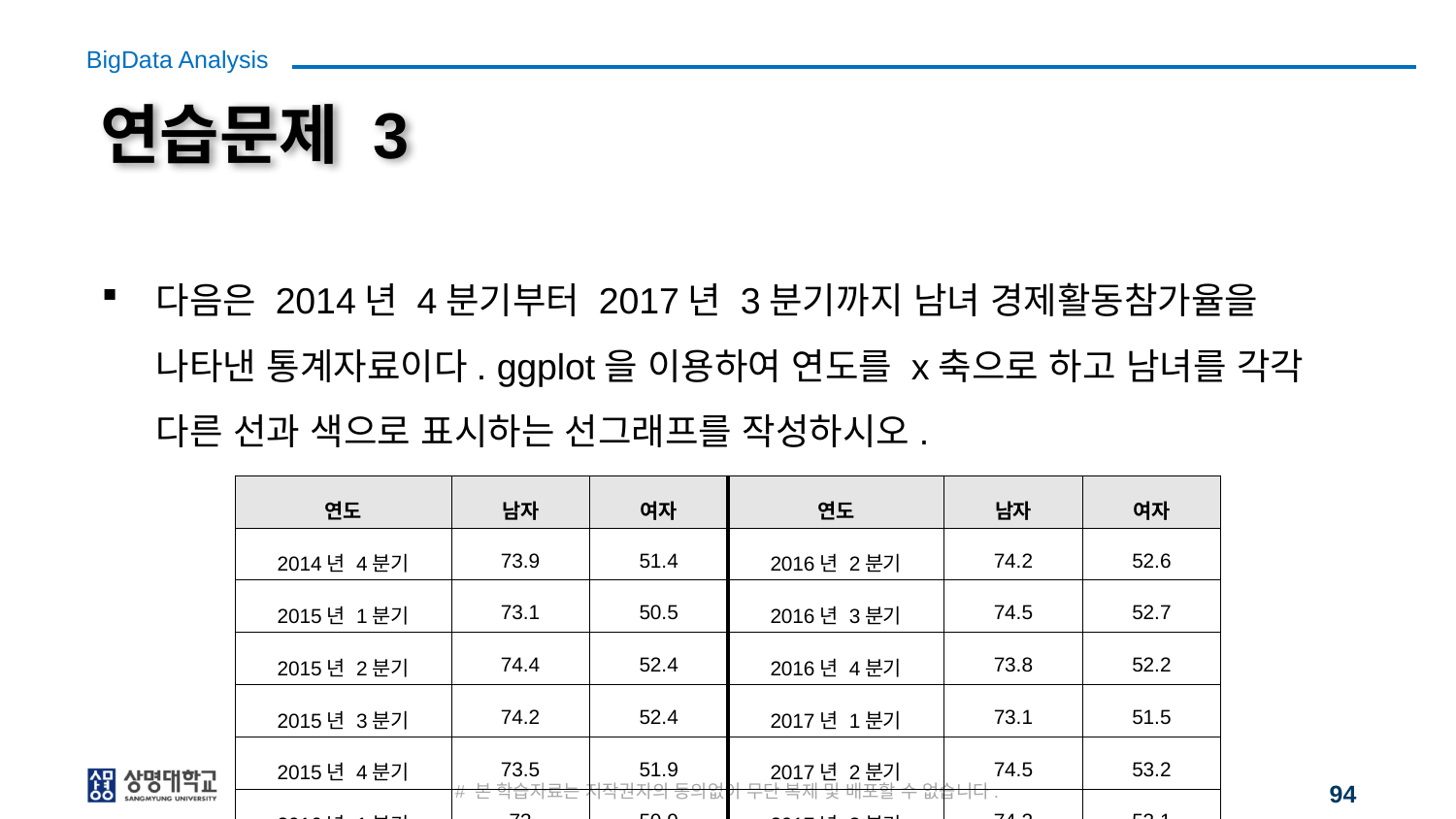

# 연습문제 3
다음은 2014년 4분기부터 2017년 3분기까지 남녀 경제활동참가율을 나타낸 통계자료이다. ggplot을 이용하여 연도를 x축으로 하고 남녀를 각각 다른 선과 색으로 표시하는 선그래프를 작성하시오.

| 연도 | 남자 | 여자 | 연도 | 남자 | 여자 |
| --- | --- | --- | --- | --- | --- |
| 2014년 4분기 | 73.9 | 51.4 | 2016년 2분기 | 74.2 | 52.6 |
| 2015년 1분기 | 73.1 | 50.5 | 2016년 3분기 | 74.5 | 52.7 |
| 2015년 2분기 | 74.4 | 52.4 | 2016년 4분기 | 73.8 | 52.2 |
| 2015년 3분기 | 74.2 | 52.4 | 2017년 1분기 | 73.1 | 51.5 |
| 2015년 4분기 | 73.5 | 51.9 | 2017년 2분기 | 74.5 | 53.2 |
| 2016년 1분기 | 73 | 50.9 | 2017년 3분기 | 74.2 | 53.1 |
# 본 학습자료는 저작권자의 동의없이 무단 복제 및 배포할 수 없습니다.
94